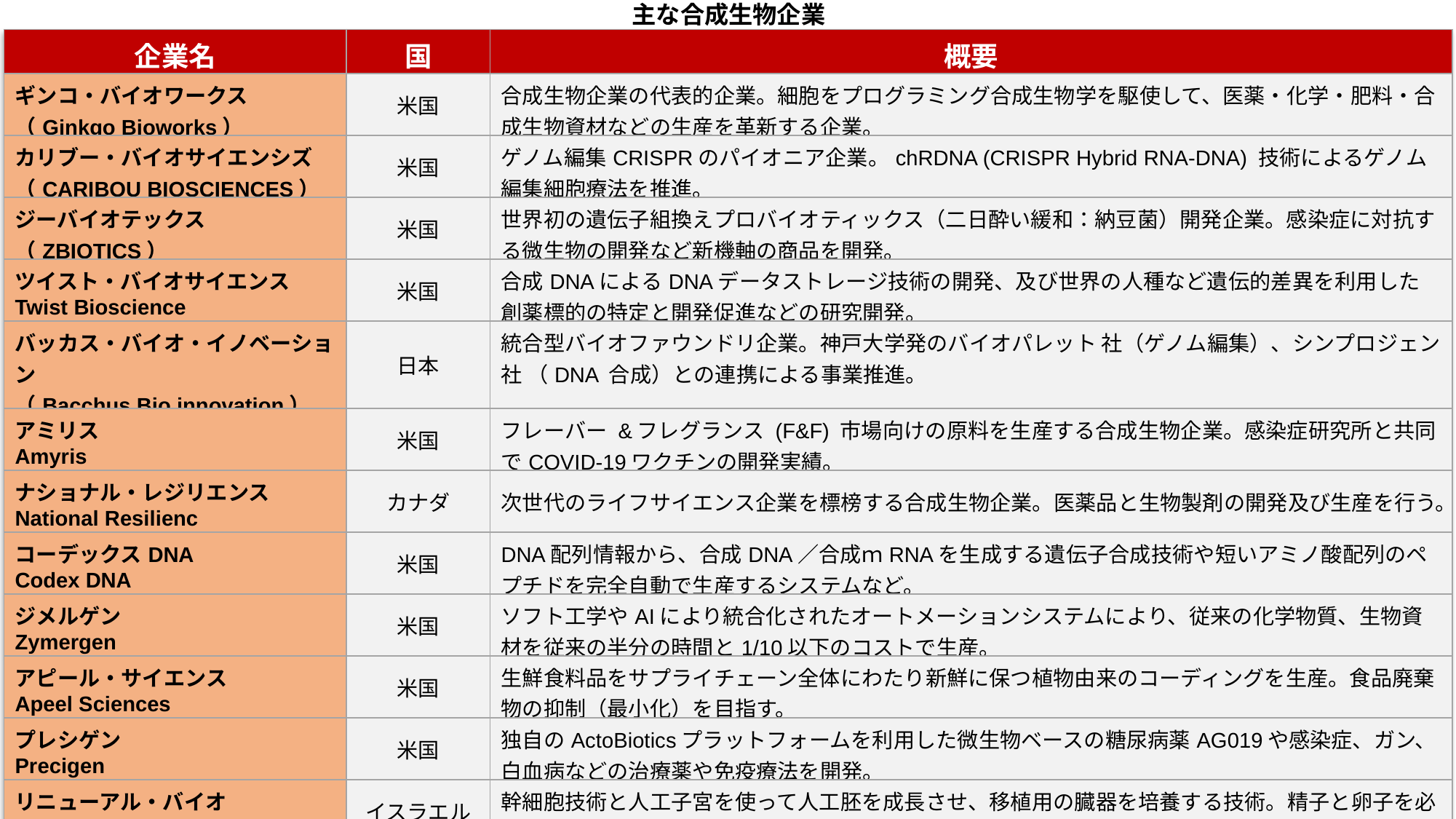

主な合成生物企業
| 企業名 | 国 | 概要 |
| --- | --- | --- |
| ギンコ・バイオワークス （Ginkgo Bioworks） | 米国 | 合成生物企業の代表的企業。細胞をプログラミング合成生物学を駆使して、医薬・化学・肥料・合成生物資材などの生産を革新する企業。 |
| カリブー・バイオサイエンシズ （CARIBOU BIOSCIENCES） | 米国 | ゲノム編集CRISPRのパイオニア企業。chRDNA (CRISPR Hybrid RNA-DNA) 技術によるゲノム編集細胞療法を推進。 |
| ジーバイオテックス （ZBIOTICS） | 米国 | 世界初の遺伝子組換えプロバイオティックス（二日酔い緩和：納豆菌）開発企業。感染症に対抗する微生物の開発など新機軸の商品を開発。 |
| ツイスト・バイオサイエンス Twist Bioscience | 米国 | 合成DNAによるDNAデータストレージ技術の開発、及び世界の人種など遺伝的差異を利用した創薬標的の特定と開発促進などの研究開発。 |
| バッカス・バイオ・イノベーション （Bacchus Bio innovation） | 日本 | 統合型バイオファウンドリ企業。神戸大学発のバイオパレット 社（ゲノム編集）、シンプロジェン社 （DNA 合成）との連携による事業推進。 |
| アミリス Amyris | 米国 | フレーバー &フレグランス (F&F) 市場向けの原料を生産する合成生物企業。感染症研究所と共同でCOVID-19ワクチンの開発実績。 |
| ナショナル・レジリエンス National Resilienc | カナダ | 次世代のライフサイエンス企業を標榜する合成生物企業。医薬品と生物製剤の開発及び生産を行う。 |
| コーデックスDNA Codex DNA | 米国 | DNA配列情報から、合成DNA／合成ｍRNAを生成する遺伝子合成技術や短いアミノ酸配列のペプチドを完全自動で生産するシステムなど。 |
| ジメルゲン Zymergen | 米国 | ソフト工学やAIにより統合化されたオートメーションシステムにより、従来の化学物質、生物資材を従来の半分の時間と1/10以下のコストで生産。 |
| アピール・サイエンス Apeel Sciences | 米国 | 生鮮食料品をサプライチェーン全体にわたり新鮮に保つ植物由来のコーディングを生産。食品廃棄物の抑制（最小化）を目指す。 |
| プレシゲン Precigen | 米国 | 独自のActoBioticsプラットフォームを利用した微生物ベースの糖尿病薬AG019や感染症、ガン、白血病などの治療薬や免疫療法を開発。 |
| リニューアル・バイオ Renewal Bio | イスラエル | 幹細胞技術と人工子宮を使って人工胚を成長させ、移植用の臓器を培養する技術。精子と卵子を必要としない最新のオルガノイド技術。 |